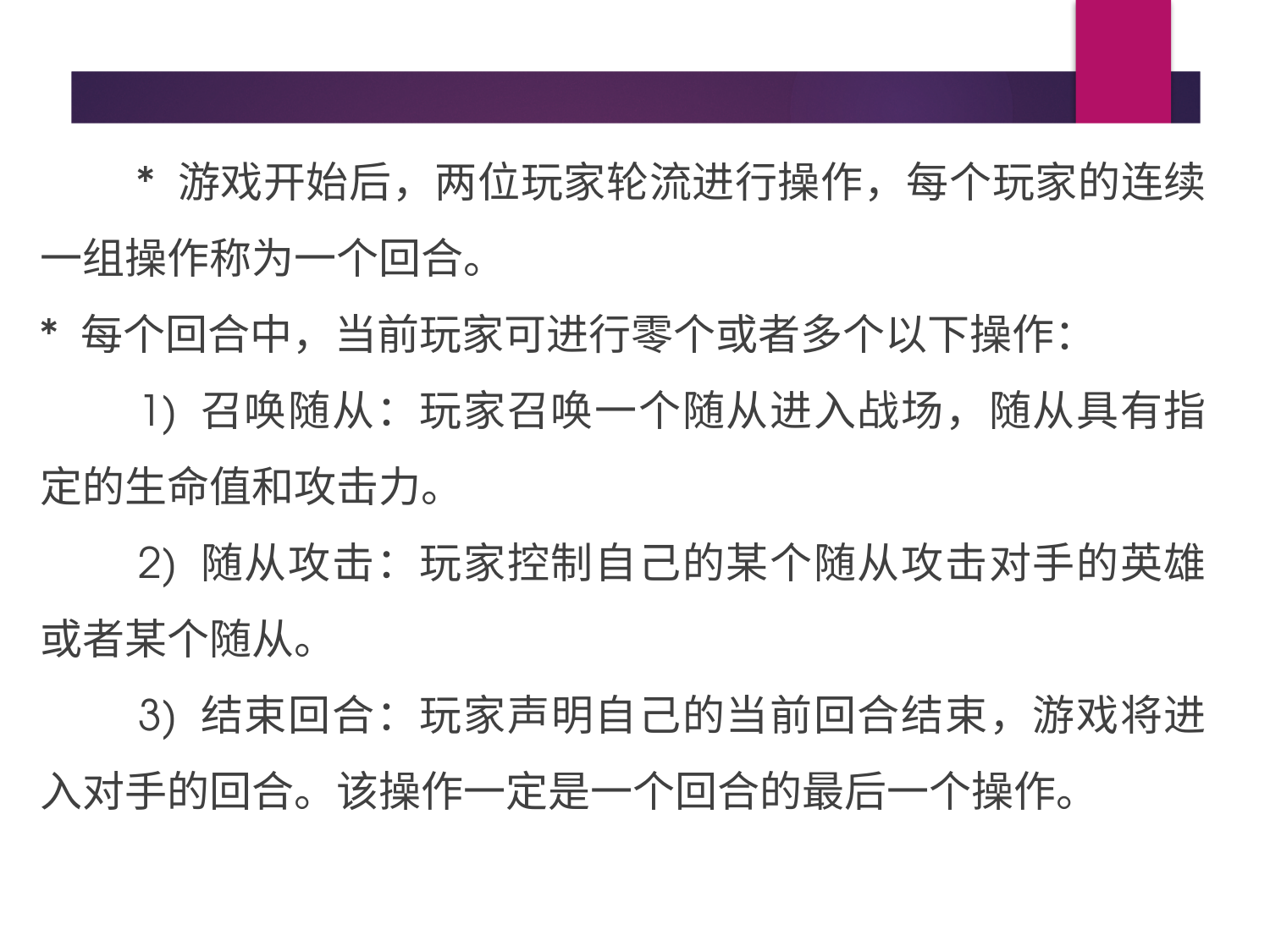

* 游戏开始后，两位玩家轮流进行操作，每个玩家的连续一组操作称为一个回合。
* 每个回合中，当前玩家可进行零个或者多个以下操作：
　　1) 召唤随从：玩家召唤一个随从进入战场，随从具有指定的生命值和攻击力。
　　2) 随从攻击：玩家控制自己的某个随从攻击对手的英雄或者某个随从。
　　3) 结束回合：玩家声明自己的当前回合结束，游戏将进入对手的回合。该操作一定是一个回合的最后一个操作。